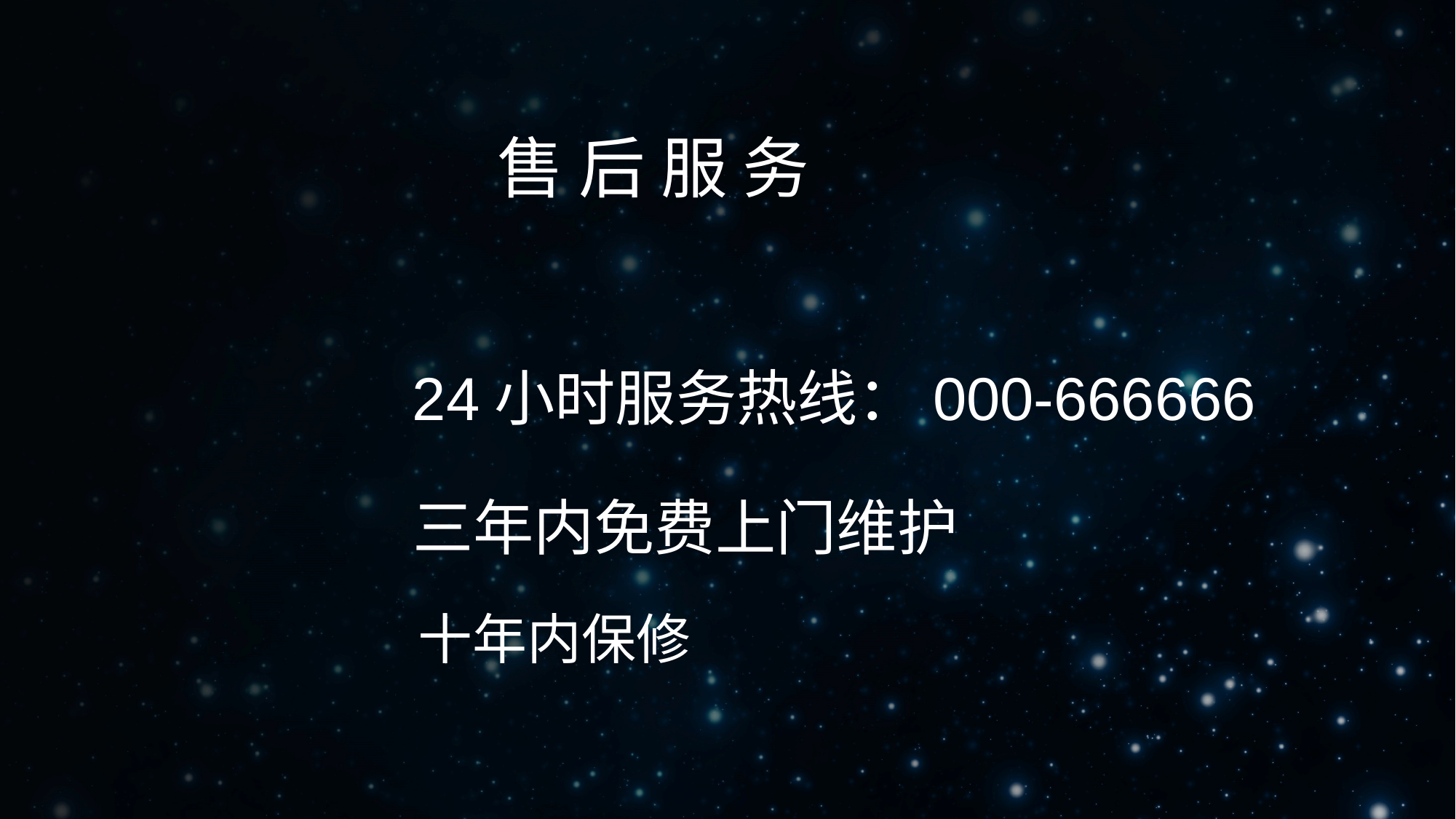

# 售 后 服 务
  24小时服务热线：000-666666
  三年内免费上门维护
 十年内保修